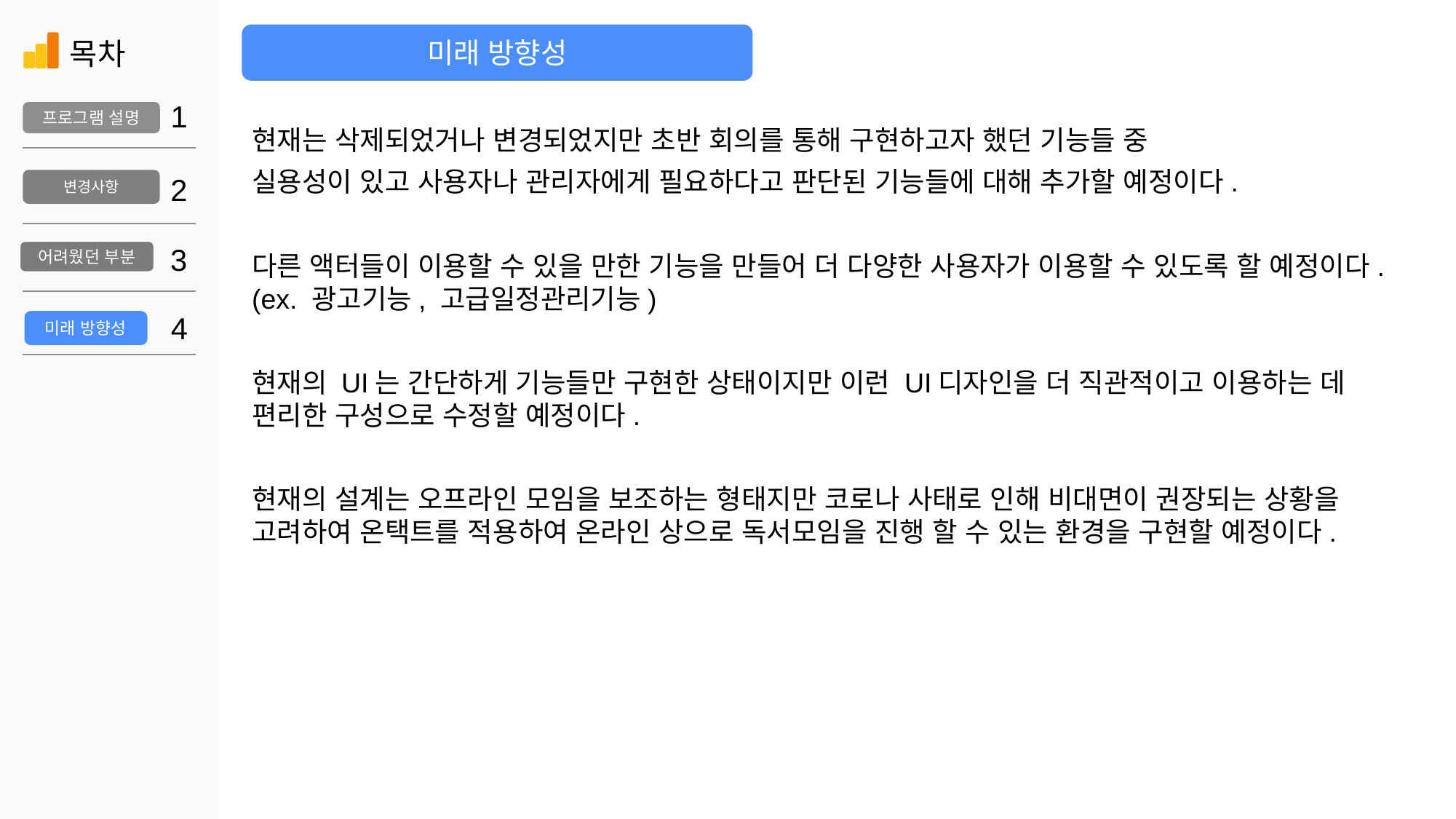

미래 방향성
목차

1
프로그램 설명
현재는 삭제되었거나 변경되었지만 초반 회의를 통해 구현하고자 했던 기능들 중
실용성이 있고 사용자나 관리자에게 필요하다고 판단된 기능들에 대해 추가할 예정이다.

다른 액터들이 이용할 수 있을 만한 기능을 만들어 더 다양한 사용자가 이용할 수 있도록 할 예정이다.(ex. 광고기능, 고급일정관리기능)

현재의 UI는 간단하게 기능들만 구현한 상태이지만 이런 UI디자인을 더 직관적이고 이용하는 데 편리한 구성으로 수정할 예정이다.

현재의 설계는 오프라인 모임을 보조하는 형태지만 코로나 사태로 인해 비대면이 권장되는 상황을 고려하여 온택트를 적용하여 온라인 상으로 독서모임을 진행 할 수 있는 환경을 구현할 예정이다.
2
변경사항
3
어려웠던 부분
4
미래 방향성